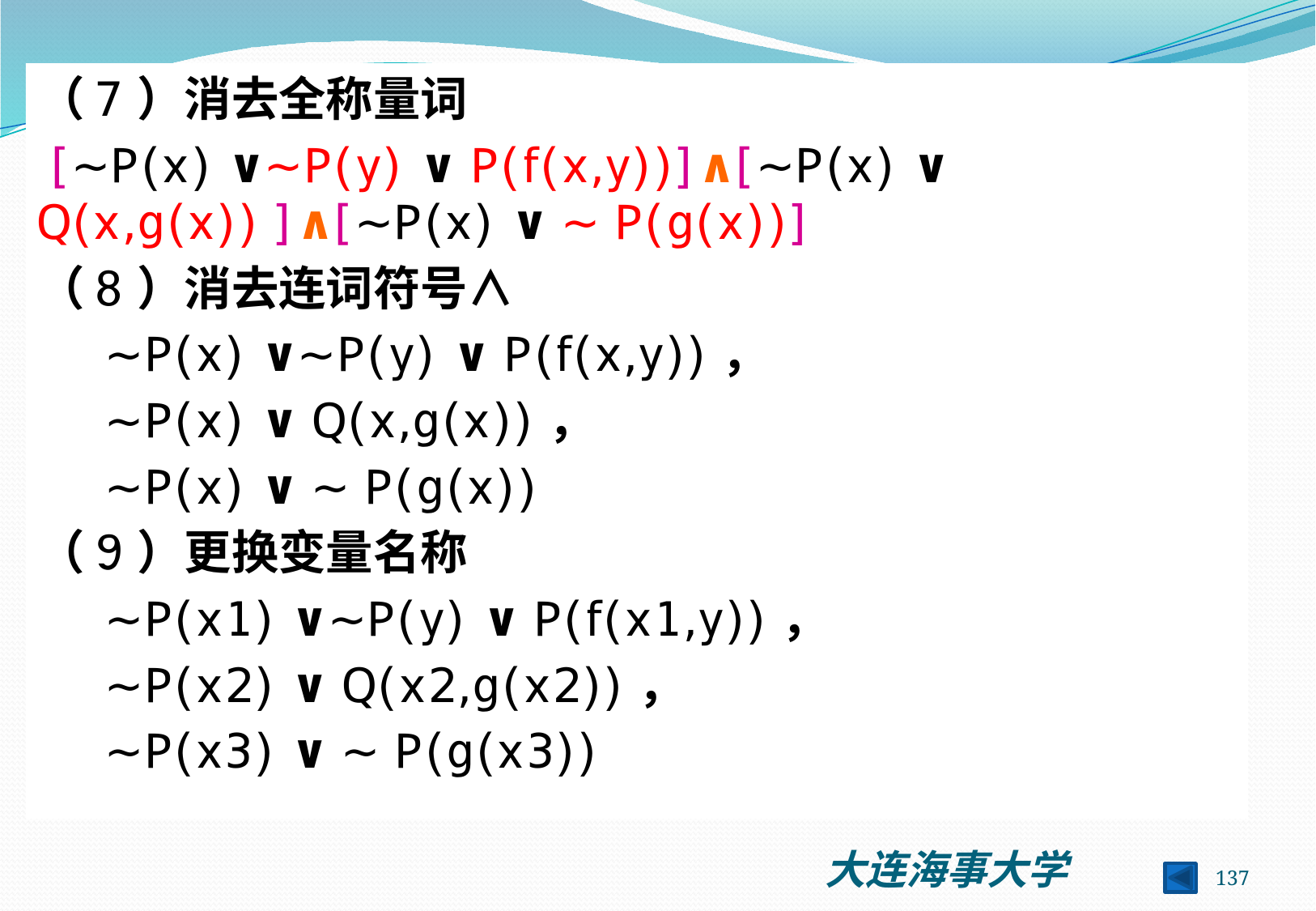

（7）消去全称量词
 [~P(x) ∨~P(y) ∨ P(f(x,y))]∧[~P(x) ∨ Q(x,g(x)) ]∧[~P(x) ∨ ~ P(g(x))]
（8）消去连词符号∧
     ~P(x) ∨~P(y) ∨ P(f(x,y))，
     ~P(x) ∨ Q(x,g(x))，
     ~P(x) ∨ ~ P(g(x))
（9）更换变量名称
     ~P(x1) ∨~P(y) ∨ P(f(x1,y))，
     ~P(x2) ∨ Q(x2,g(x2))，
     ~P(x3) ∨ ~ P(g(x3))
137